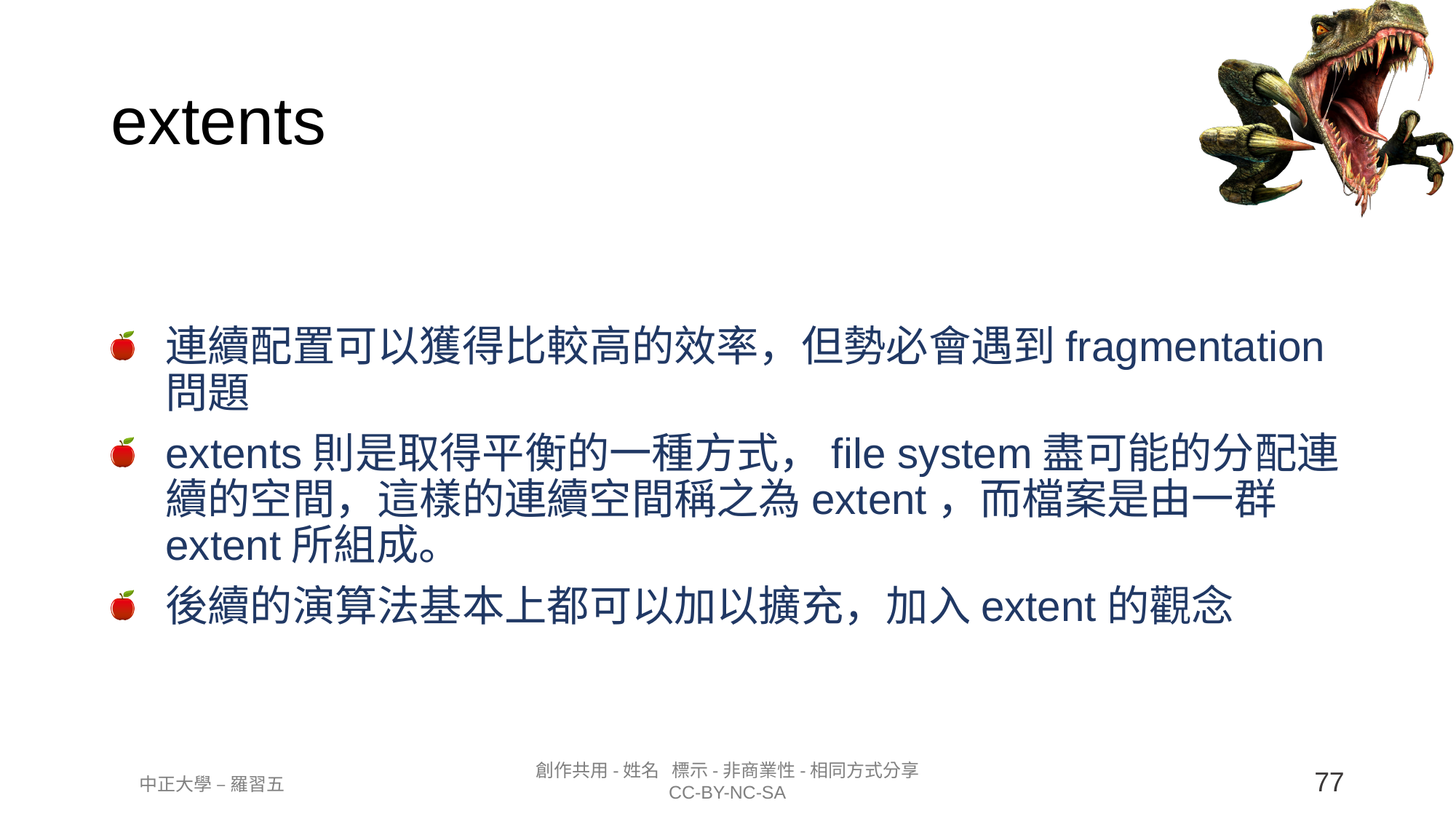

# extents
連續配置可以獲得比較高的效率，但勢必會遇到fragmentation問題
extents則是取得平衡的一種方式，file system盡可能的分配連續的空間，這樣的連續空間稱之為extent，而檔案是由一群extent所組成。
後續的演算法基本上都可以加以擴充，加入extent的觀念